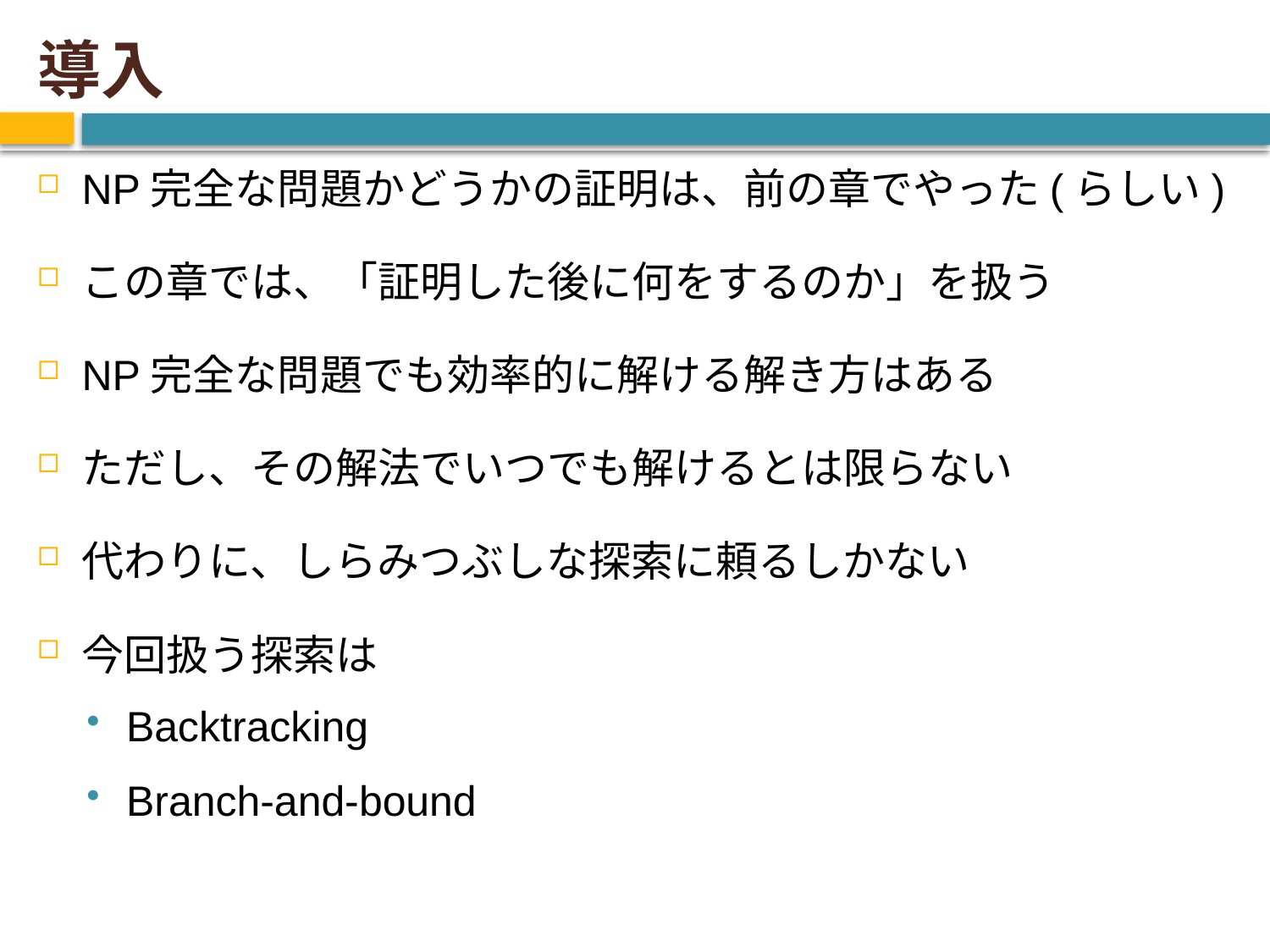

# 導入
NP完全な問題かどうかの証明は、前の章でやった(らしい)
この章では、「証明した後に何をするのか」を扱う
NP完全な問題でも効率的に解ける解き方はある
ただし、その解法でいつでも解けるとは限らない
代わりに、しらみつぶしな探索に頼るしかない
今回扱う探索は
Backtracking
Branch-and-bound